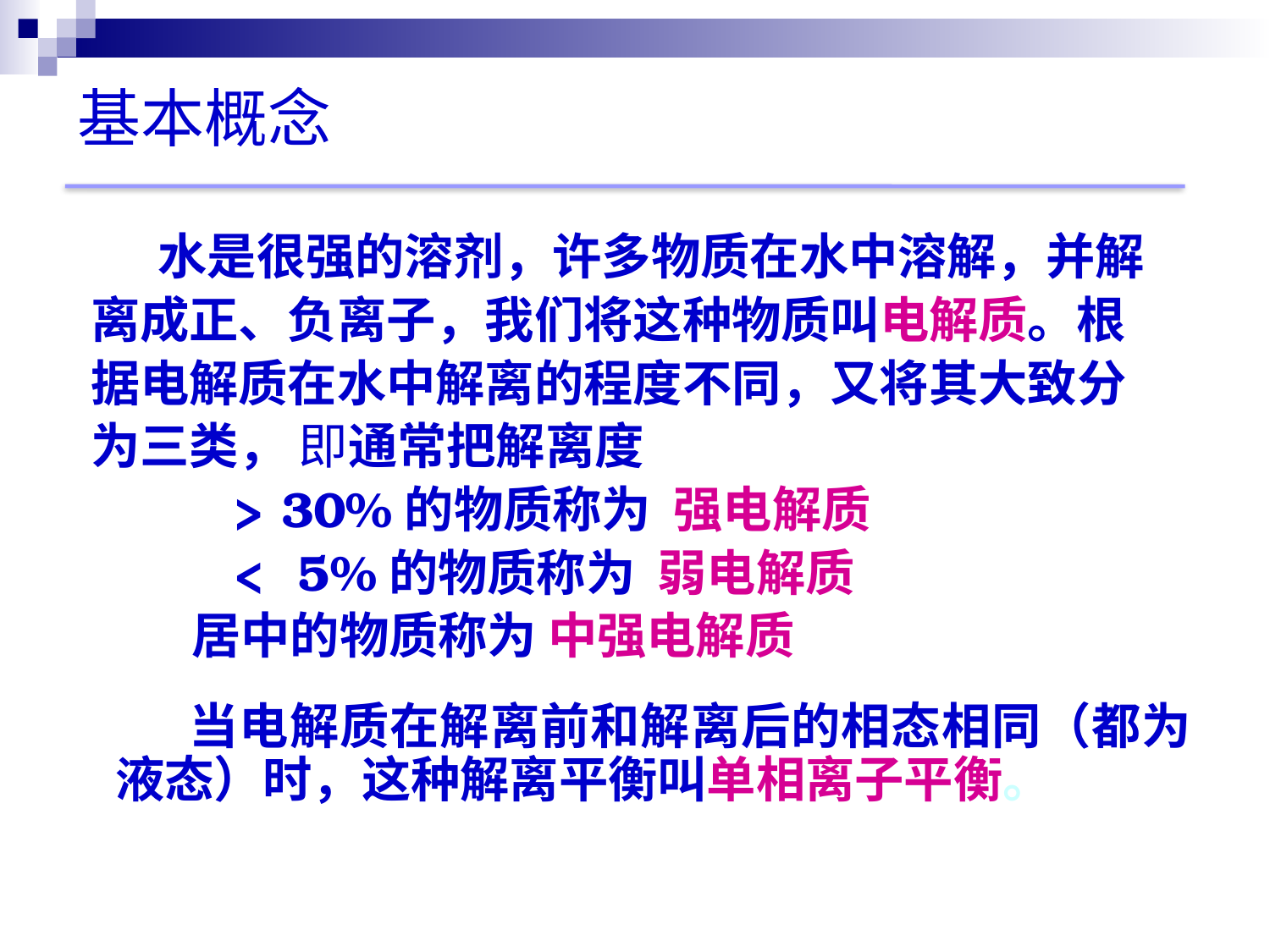

基本概念

       水是很强的溶剂，许多物质在水中溶解，并解
 离成正、负离子，我们将这种物质叫电解质。根
 据电解质在水中解离的程度不同，又将其大致分
 为三类， 即通常把解离度
          > 30%的物质称为  强电解质
          <  5%的物质称为  弱电解质
          居中的物质称为 中强电解质

         当电解质在解离前和解离后的相态相同（都为液态）时，这种解离平衡叫单相离子平衡。